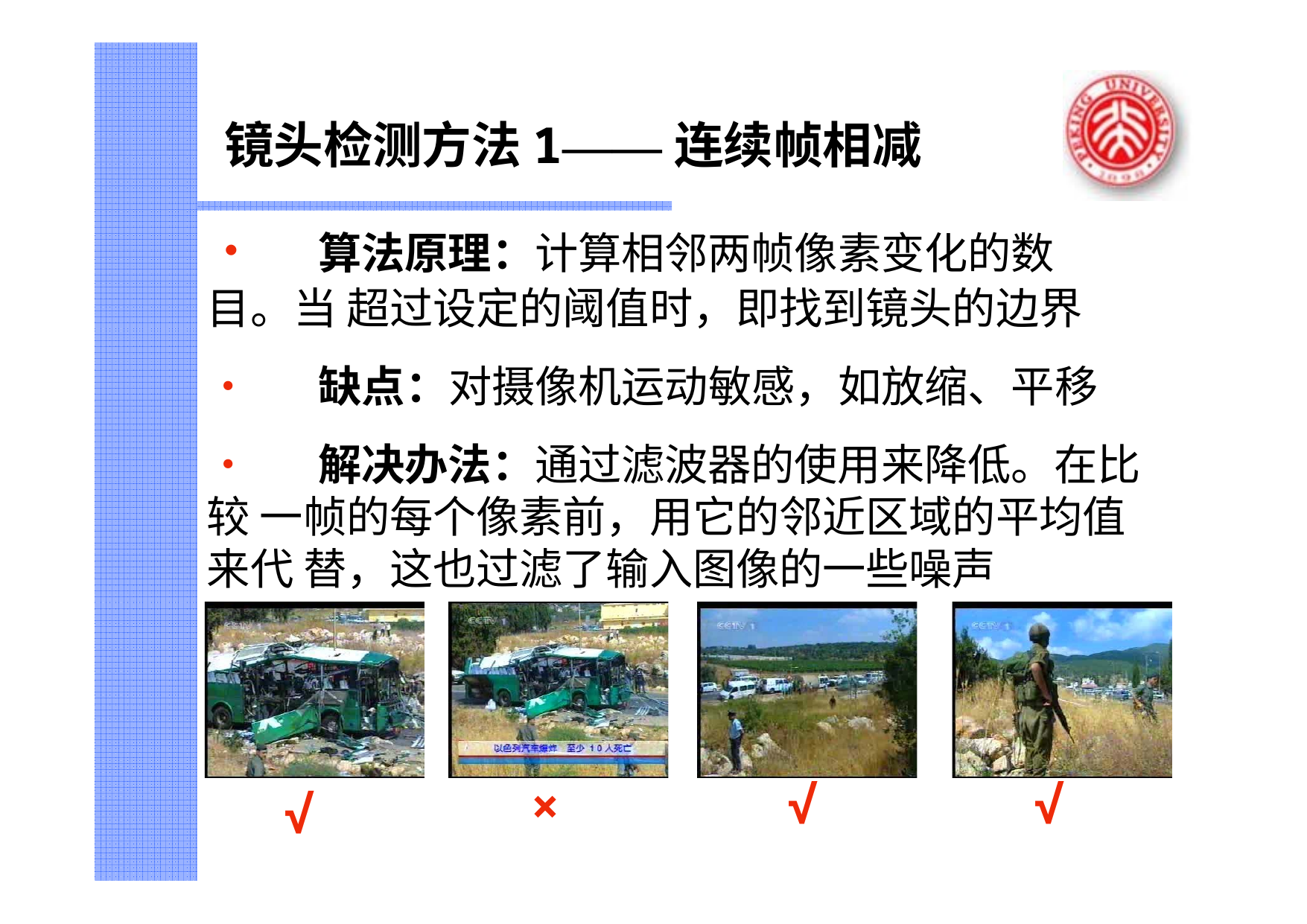

# 镜头检测方法1——连续帧相减
•	算法原理：计算相邻两帧像素变化的数目。当 超过设定的阈值时，即找到镜头的边界
•	缺点：对摄像机运动敏感，如放缩、平移
•	解决办法：通过滤波器的使用来降低。在比较 一帧的每个像素前，用它的邻近区域的平均值来代 替，这也过滤了输入图像的一些噪声

√
√
×
√